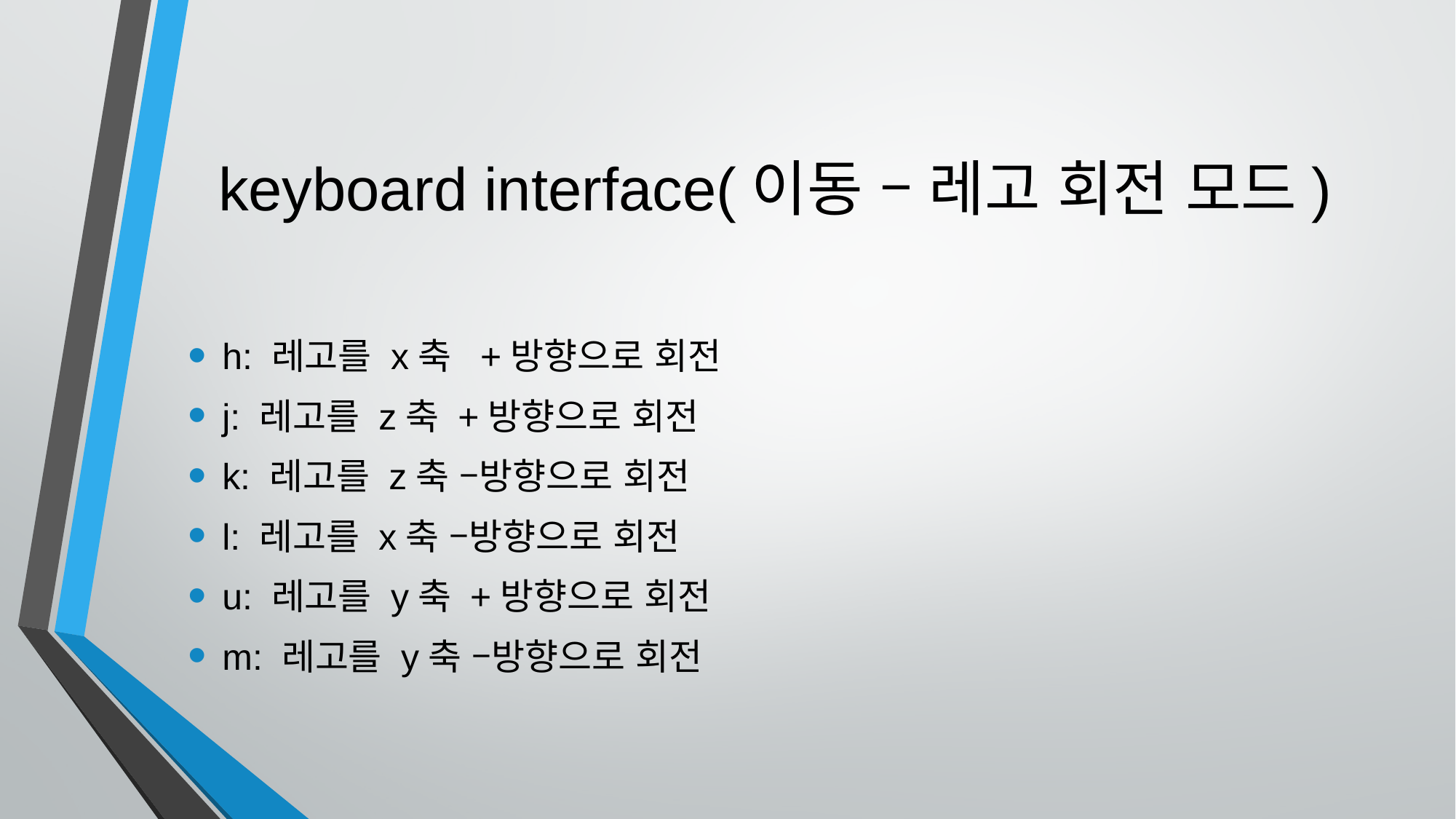

# keyboard interface(이동 – 레고 회전 모드)
h: 레고를 x축  +방향으로 회전
j: 레고를 z축 +방향으로 회전
k: 레고를 z축 –방향으로 회전
l: 레고를 x축 –방향으로 회전
u: 레고를 y축 +방향으로 회전
m: 레고를 y축 –방향으로 회전